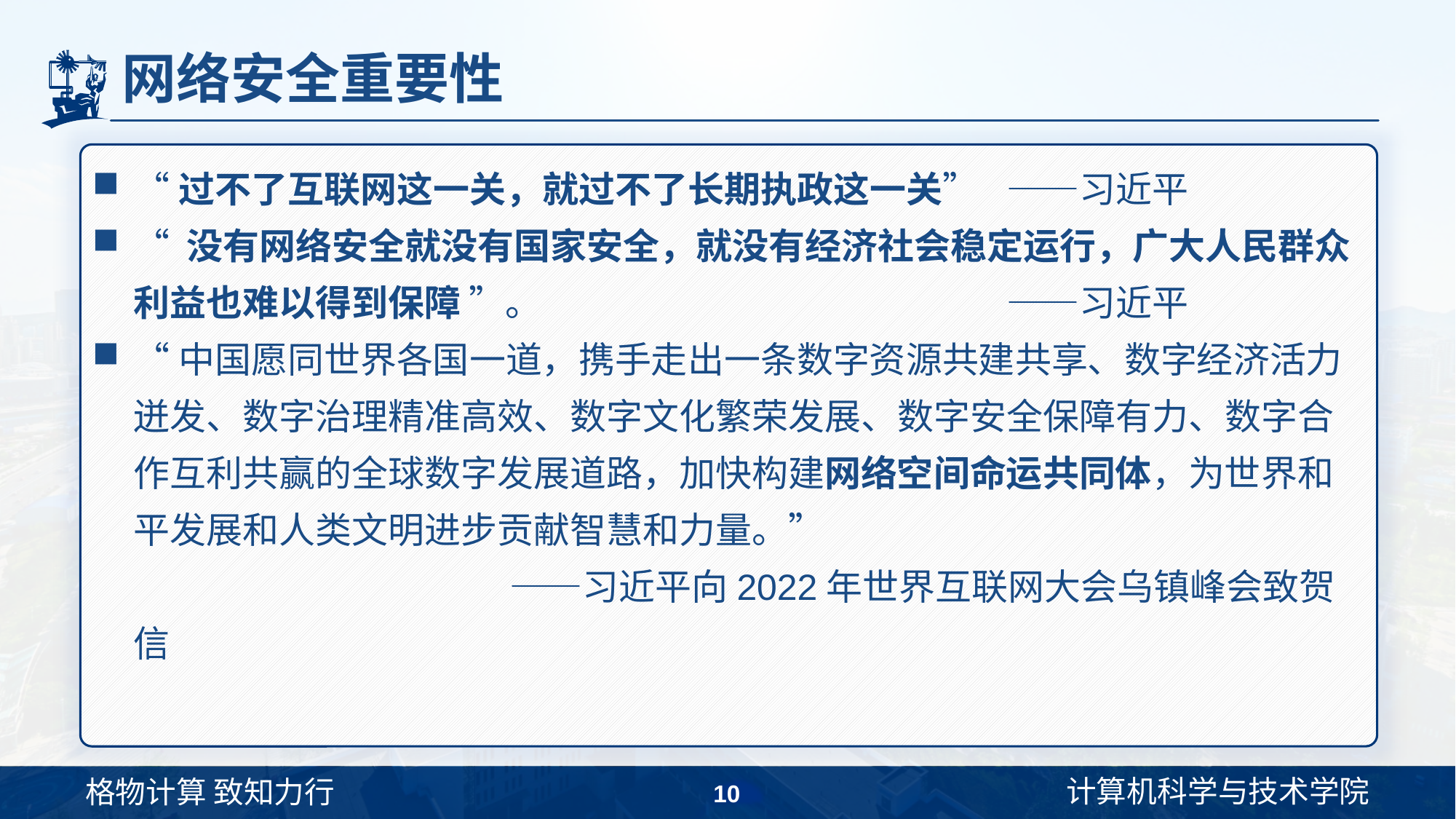

# 网络安全重要性
“过不了互联网这一关，就过不了长期执政这一关”	——习近平
“ 没有网络安全就没有国家安全，就没有经济社会稳定运行，广大人民群众利益也难以得到保障 ”。					——习近平
“中国愿同世界各国一道，携手走出一条数字资源共建共享、数字经济活力迸发、数字治理精准高效、数字文化繁荣发展、数字安全保障有力、数字合作互利共赢的全球数字发展道路，加快构建网络空间命运共同体，为世界和平发展和人类文明进步贡献智慧和力量。”
			      ——习近平向2022年世界互联网大会乌镇峰会致贺信
10